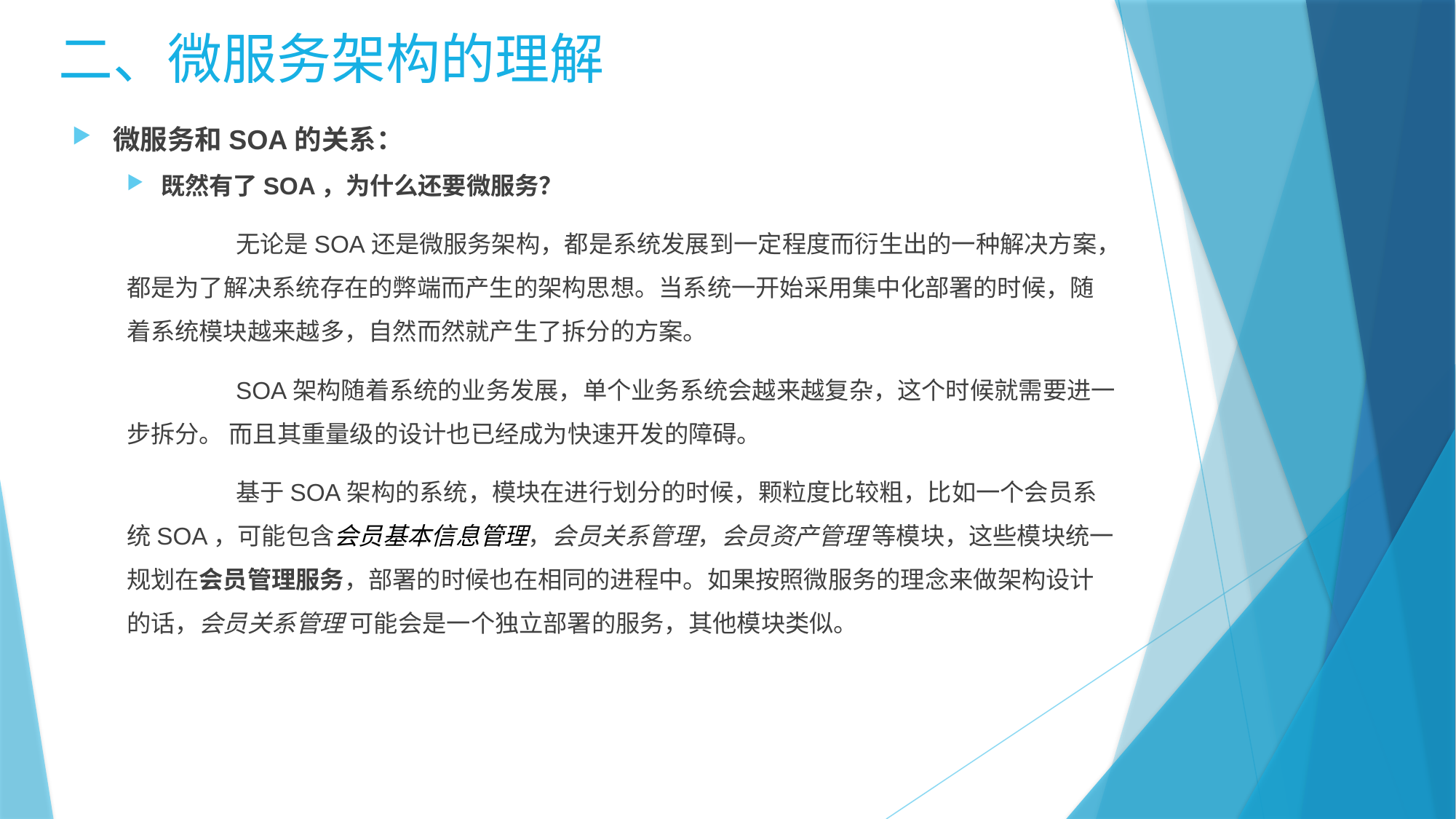

二、微服务架构的理解
微服务和SOA的关系：
既然有了SOA，为什么还要微服务？
	无论是SOA还是微服务架构，都是系统发展到一定程度而衍生出的一种解决方案，都是为了解决系统存在的弊端而产生的架构思想。当系统一开始采用集中化部署的时候，随着系统模块越来越多，自然而然就产生了拆分的方案。
	SOA架构随着系统的业务发展，单个业务系统会越来越复杂，这个时候就需要进一步拆分。 而且其重量级的设计也已经成为快速开发的障碍。
	基于SOA架构的系统，模块在进行划分的时候，颗粒度比较粗，比如一个会员系统SOA，可能包含会员基本信息管理，会员关系管理，会员资产管理 等模块，这些模块统一规划在会员管理服务，部署的时候也在相同的进程中。如果按照微服务的理念来做架构设计的话，会员关系管理 可能会是一个独立部署的服务，其他模块类似。